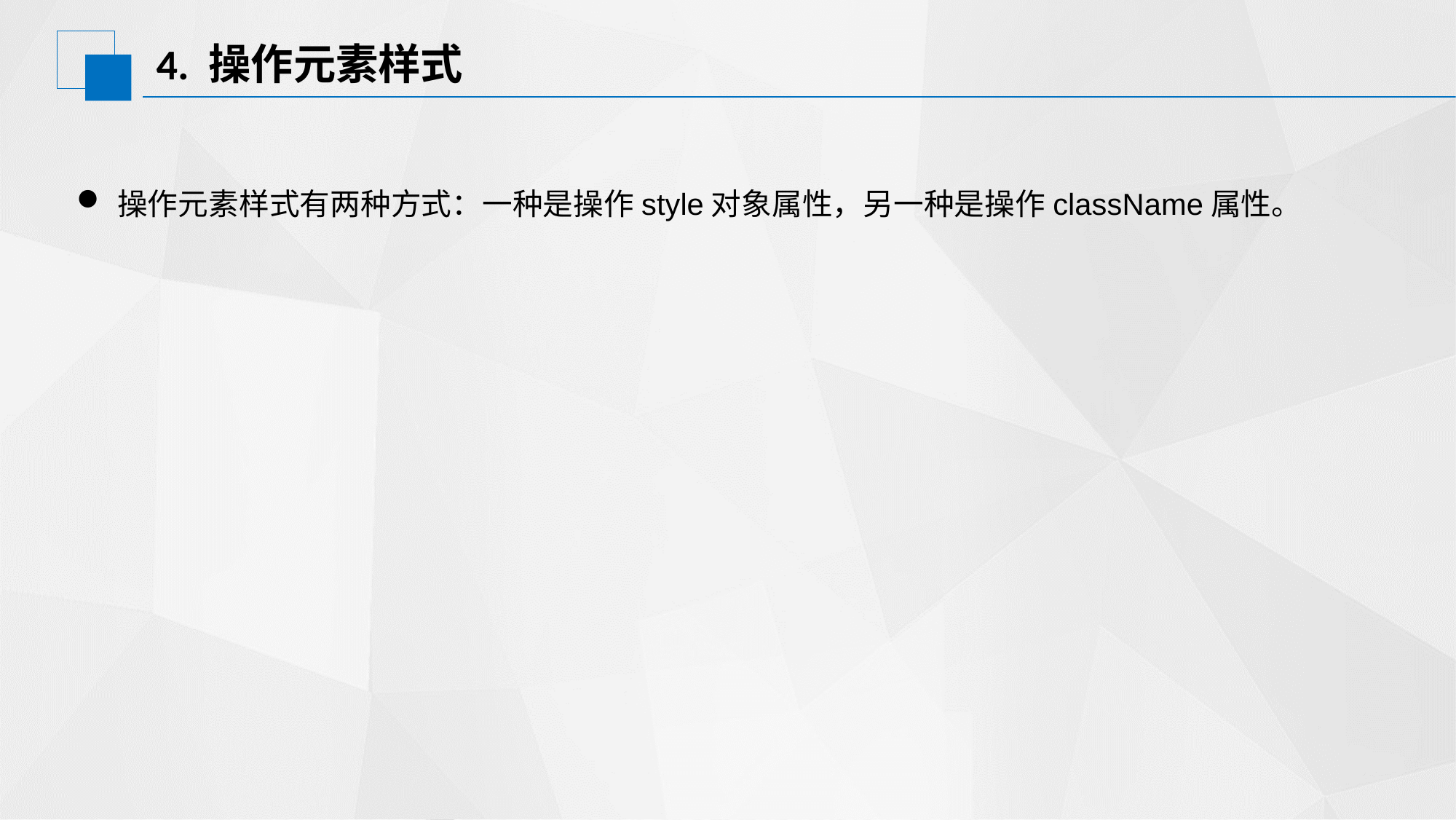

# 4. 操作元素样式
操作元素样式有两种方式：一种是操作style对象属性，另一种是操作className属性。